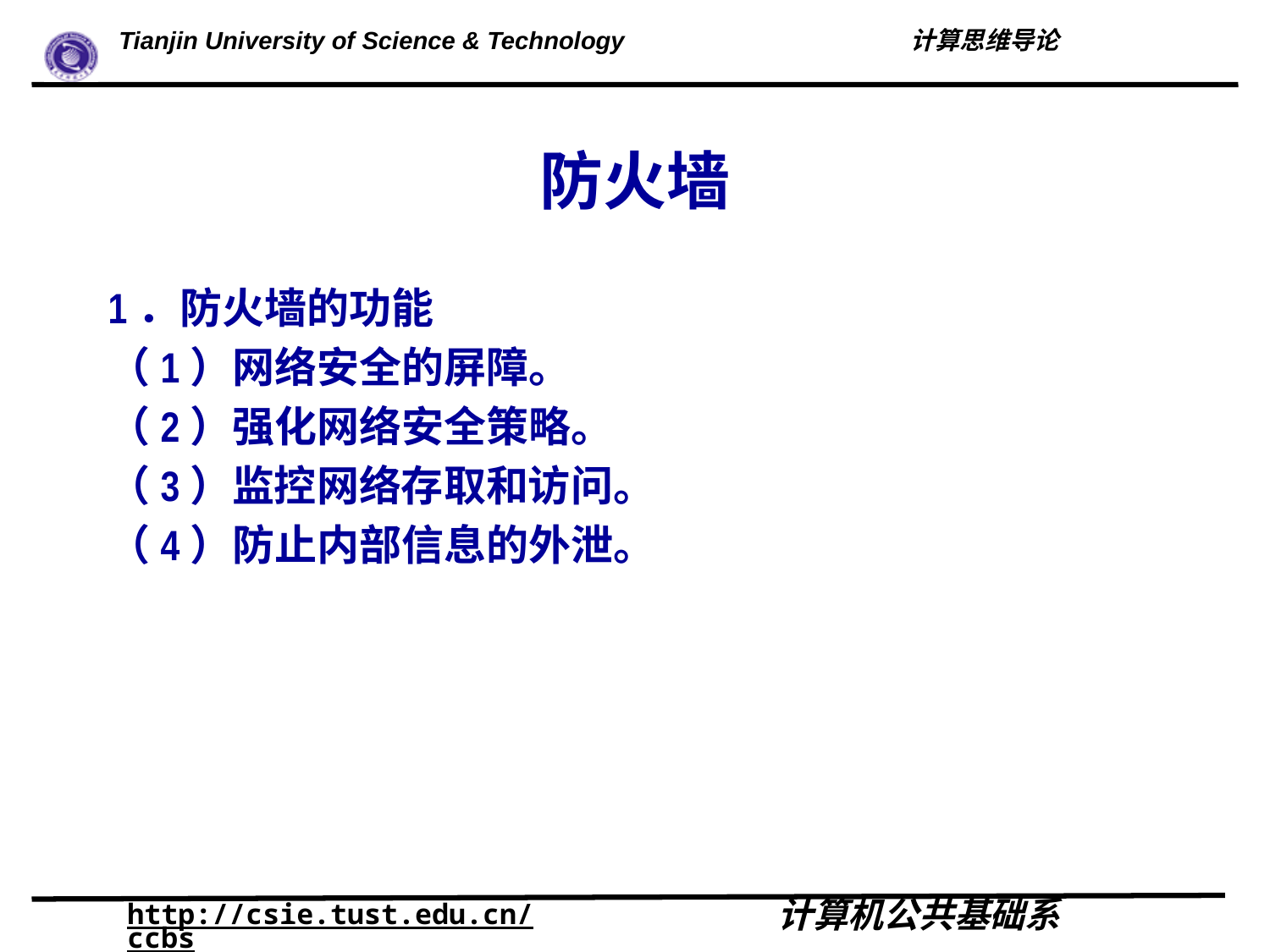

# 防火墙
1．防火墙的功能
（1）网络安全的屏障。
（2）强化网络安全策略。
（3）监控网络存取和访问。
（4）防止内部信息的外泄。